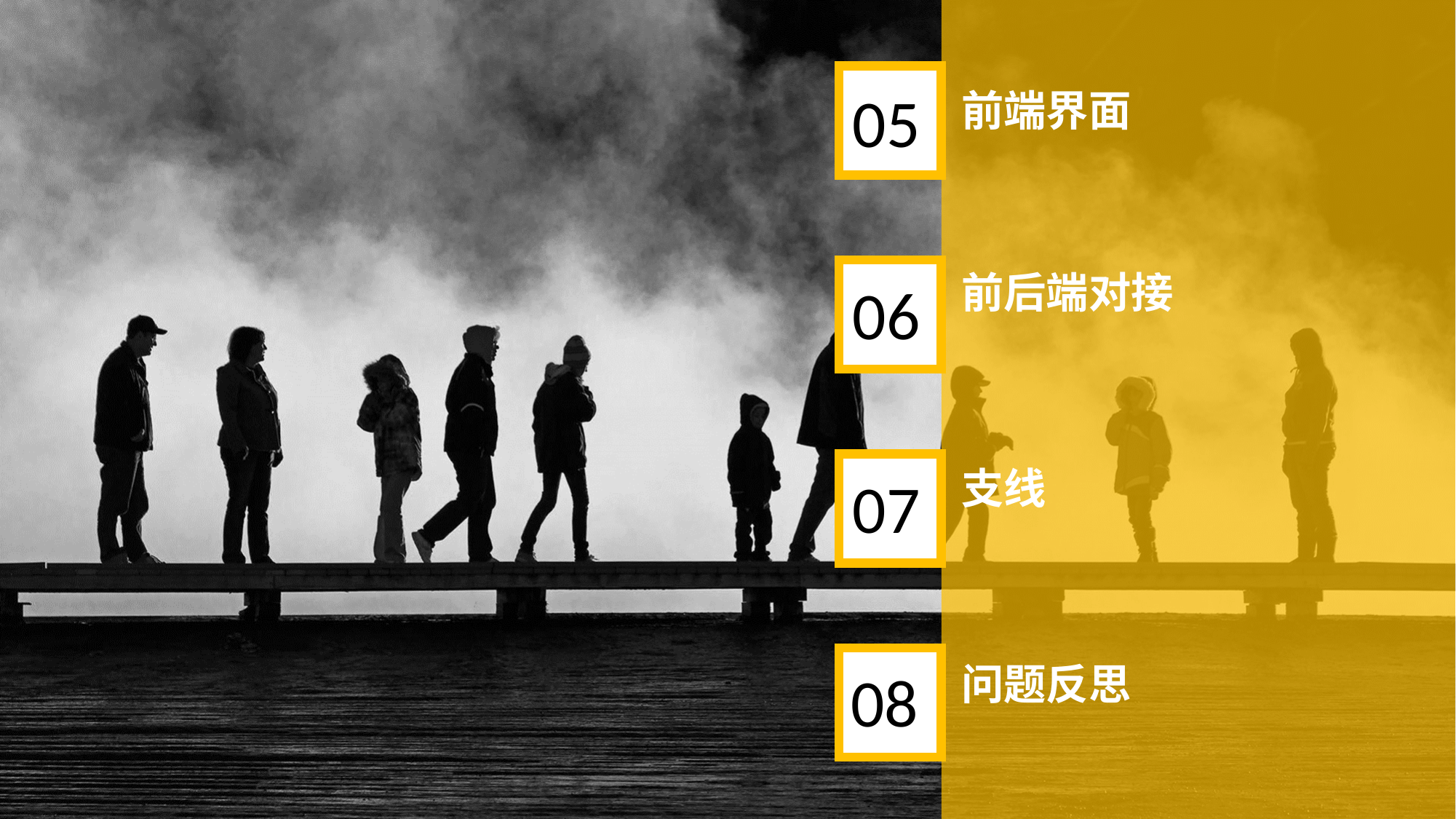

05
前端界面
前后端对接
06
支线
07
问题反思
08